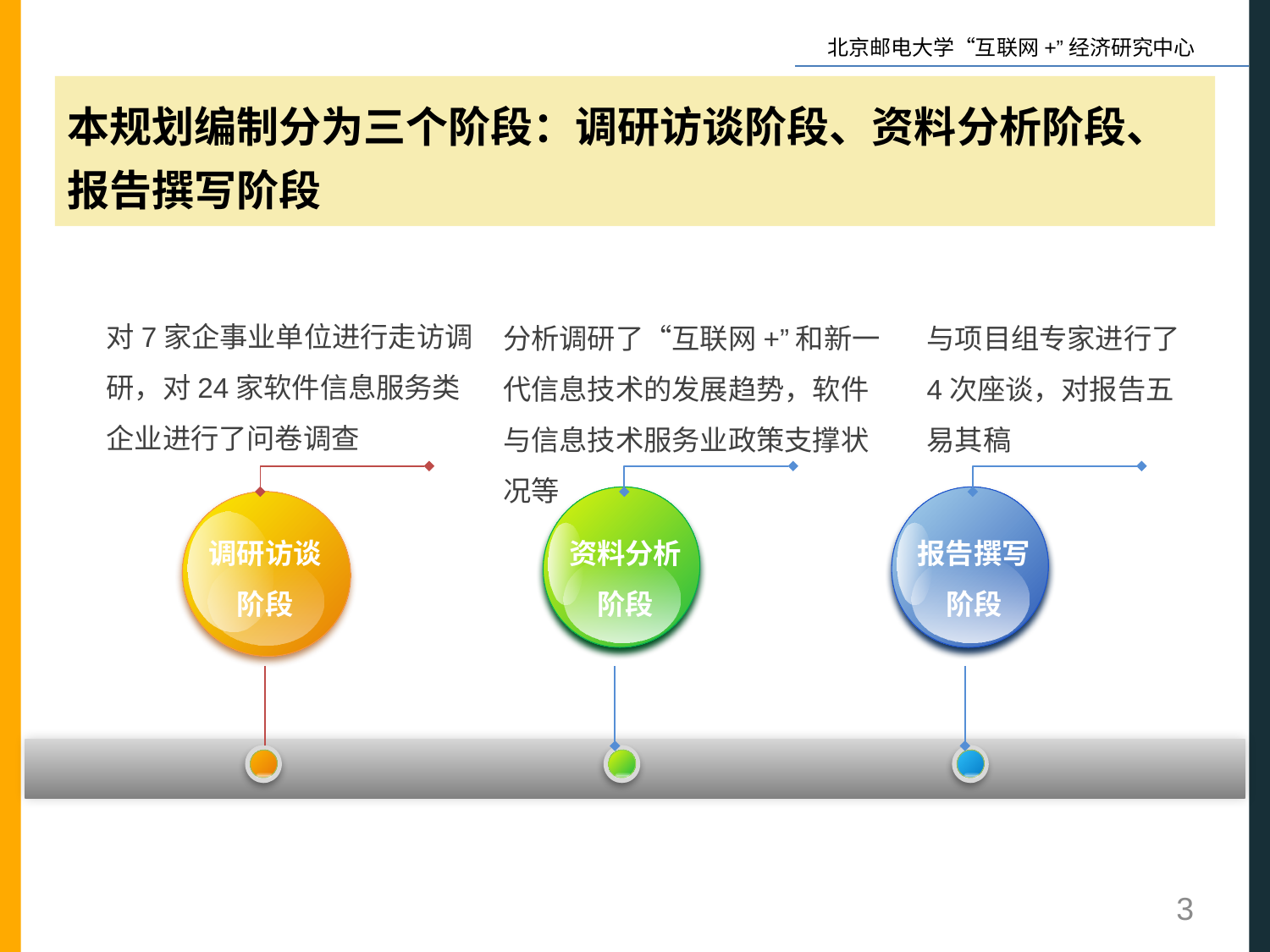

本规划编制分为三个阶段：调研访谈阶段、资料分析阶段、报告撰写阶段
对7家企事业单位进行走访调研，对24家软件信息服务类企业进行了问卷调查
分析调研了“互联网+”和新一代信息技术的发展趋势，软件与信息技术服务业政策支撑状况等
与项目组专家进行了4次座谈，对报告五易其稿

资料分析
阶段
报告撰写
阶段
调研访谈
阶段

3